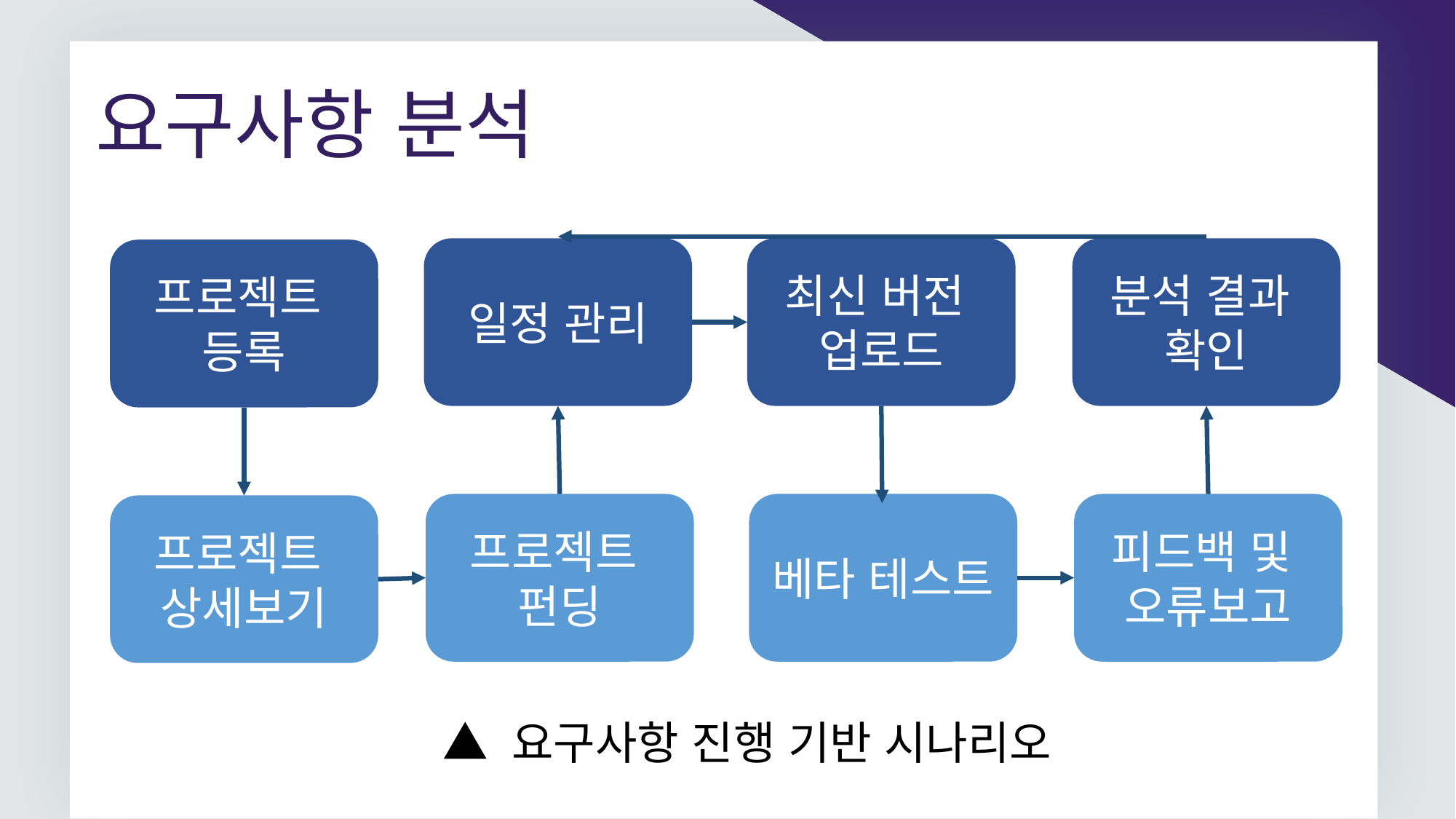

요구사항 분석
사업현황
최신 버전
업로드
분석 결과
확인
일정 관리
프로젝트
등록
베타 테스트
피드백 및
오류보고
프로젝트
펀딩
프로젝트
상세보기
▲ 요구사항 진행 기반 시나리오